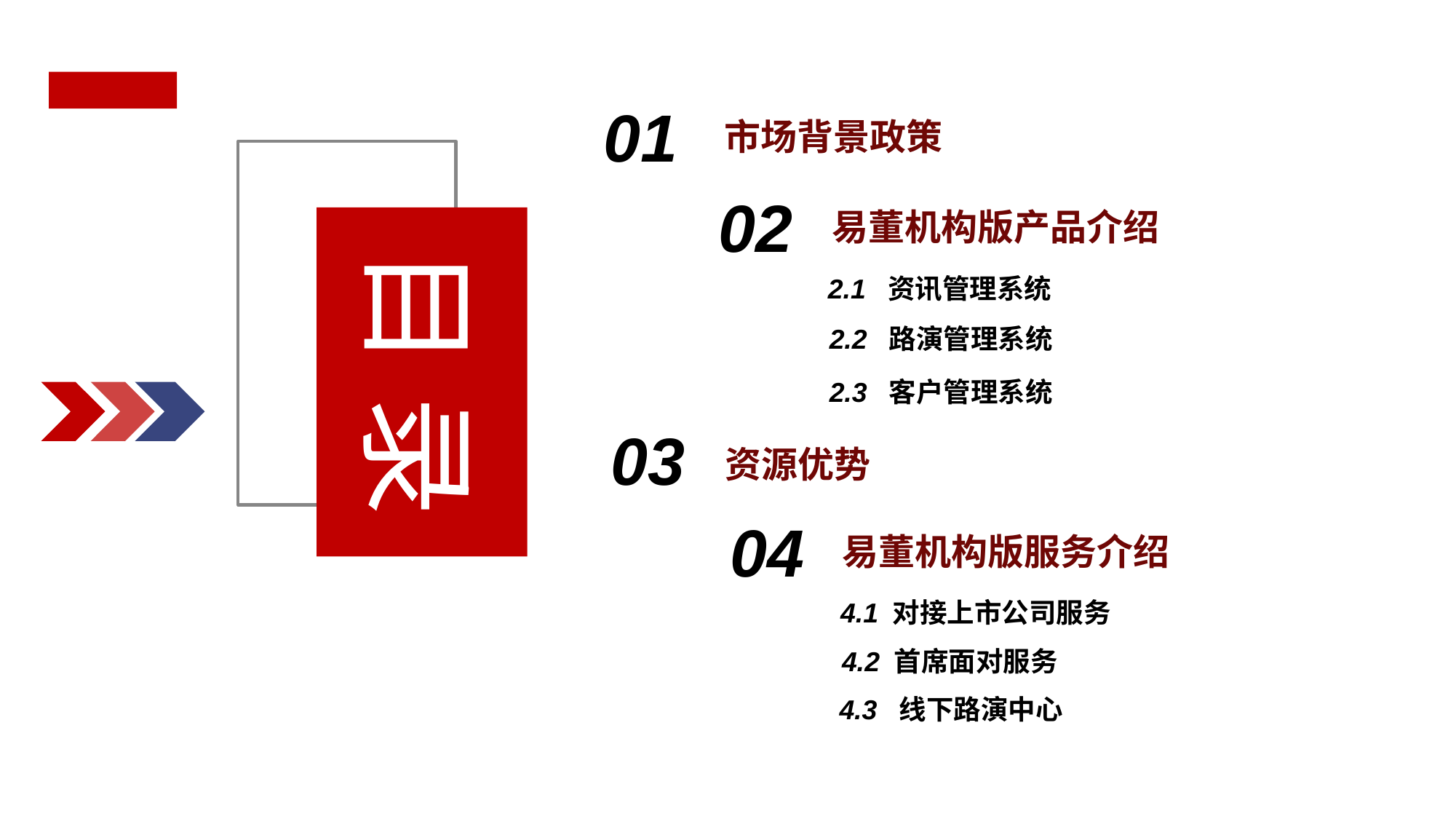

01
市场背景政策

02
易董机构版产品介绍
目 录
2.1  资讯管理系统
2.2  路演管理系统
2.3  客户管理系统

03
资源优势
04
易董机构版服务介绍
4.1 对接上市公司服务
4.2 首席面对服务
4.3  线下路演中心